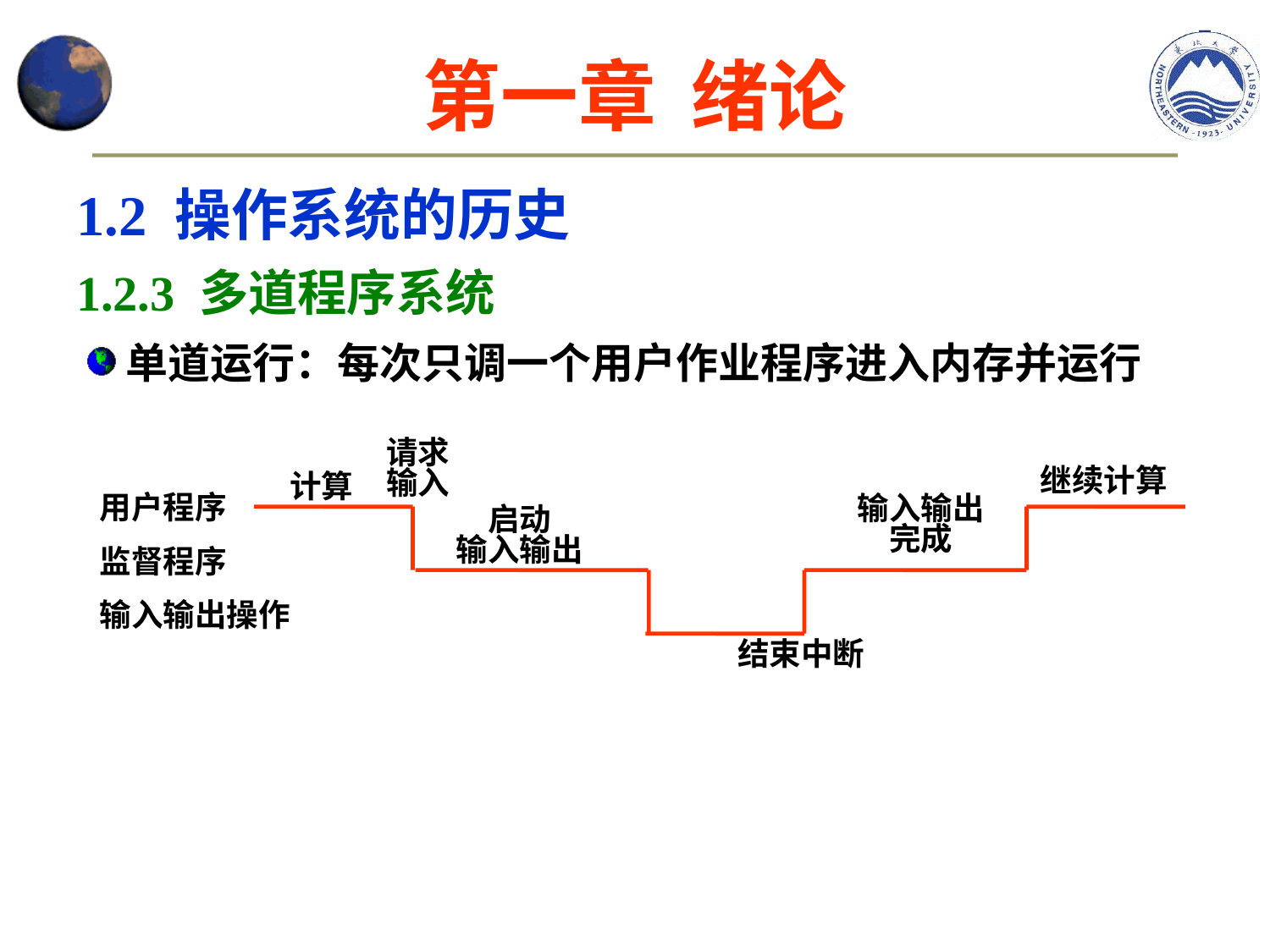

# 第一章  绪论
1.2 操作系统的历史
1.2.3 多道程序系统
单道运行：每次只调一个用户作业程序进入内存并运行
请求输入

继续计算

计算

用户程序
监督程序
输入输出操作
输入输出
完成

启动
输入输出

结束中断